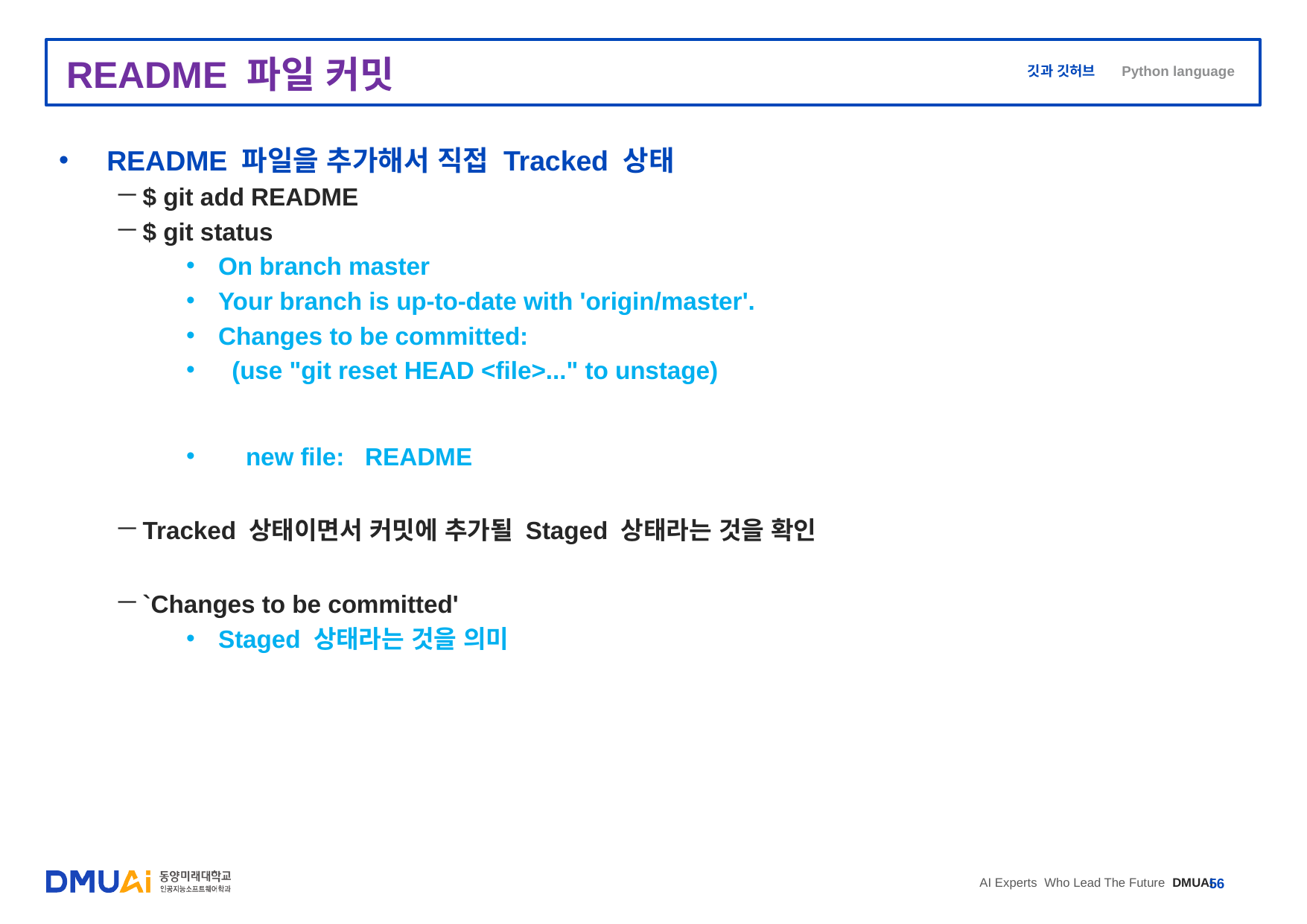

# README 파일 커밋
README 파일을 추가해서 직접 Tracked 상태
$ git add README
$ git status
On branch master
Your branch is up-to-date with 'origin/master'.
Changes to be committed:
  (use "git reset HEAD <file>..." to unstage)

    new file:   README

Tracked 상태이면서 커밋에 추가될 Staged 상태라는 것을 확인

`Changes to be committed'
Staged 상태라는 것을 의미